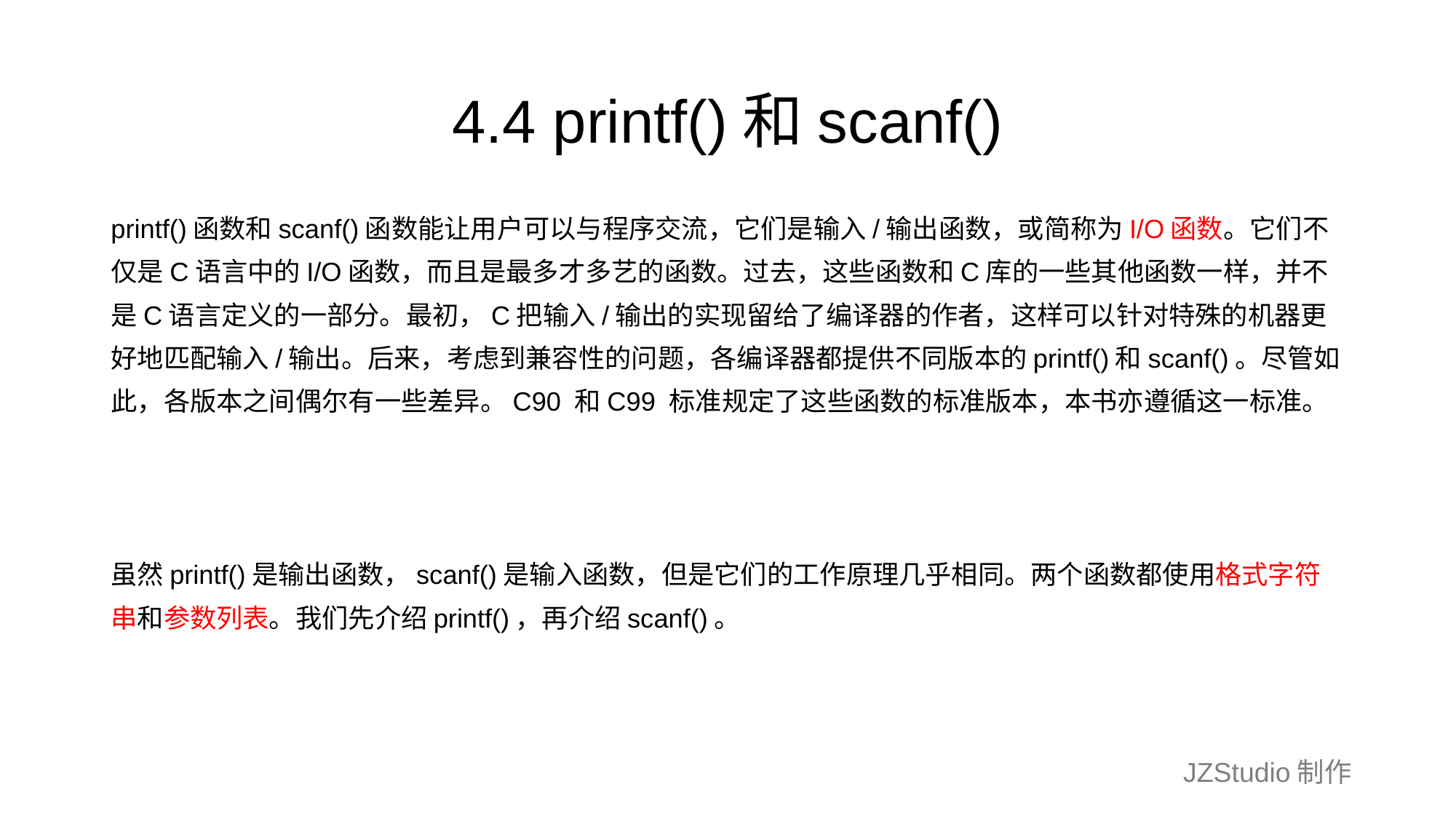

# 4.4 printf()和scanf()
printf()函数和scanf()函数能让用户可以与程序交流，它们是输入/输出函数，或简称为I/O函数。它们不
仅是C语言中的I/O函数，而且是最多才多艺的函数。过去，这些函数和C库的一些其他函数一样，并不
是C语言定义的一部分。最初，C把输入/输出的实现留给了编译器的作者，这样可以针对特殊的机器更
好地匹配输入/输出。后来，考虑到兼容性的问题，各编译器都提供不同版本的printf()和scanf()。尽管如
此，各版本之间偶尔有一些差异。C90 和C99 标准规定了这些函数的标准版本，本书亦遵循这一标准。

虽然printf()是输出函数，scanf()是输入函数，但是它们的工作原理几乎相同。两个函数都使用格式字符
串和参数列表。我们先介绍printf()，再介绍scanf()。